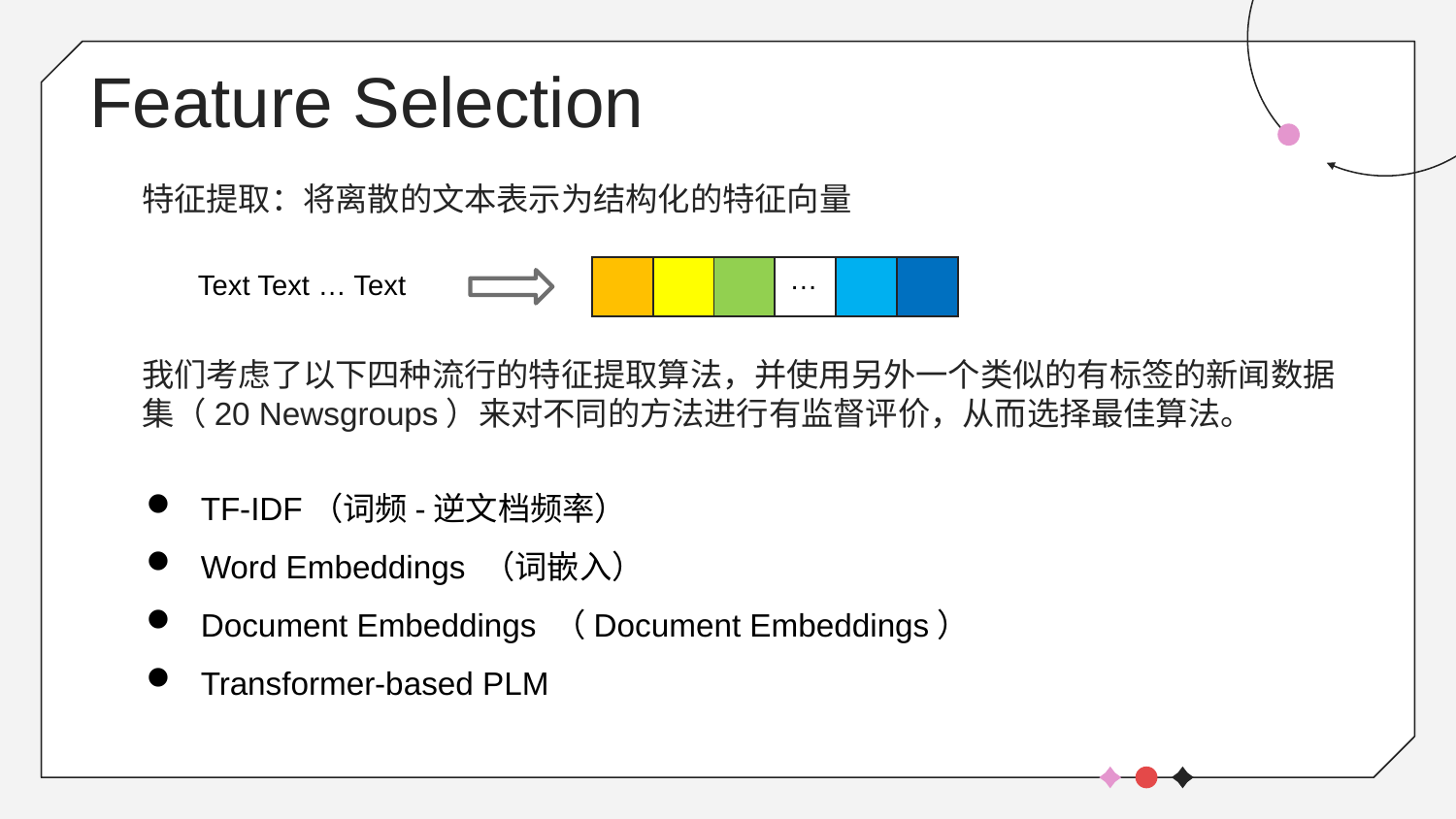

Feature Selection
特征提取：将离散的文本表示为结构化的特征向量
|  |  |  | … |  |  |
| --- | --- | --- | --- | --- | --- |
Text Text … Text

我们考虑了以下四种流行的特征提取算法，并使用另外一个类似的有标签的新闻数据集（20 Newsgroups）来对不同的方法进行有监督评价，从而选择最佳算法。
TF-IDF（词频-逆文档频率）
Word Embeddings （词嵌入）
Document Embeddings （Document Embeddings）
Transformer-based PLM